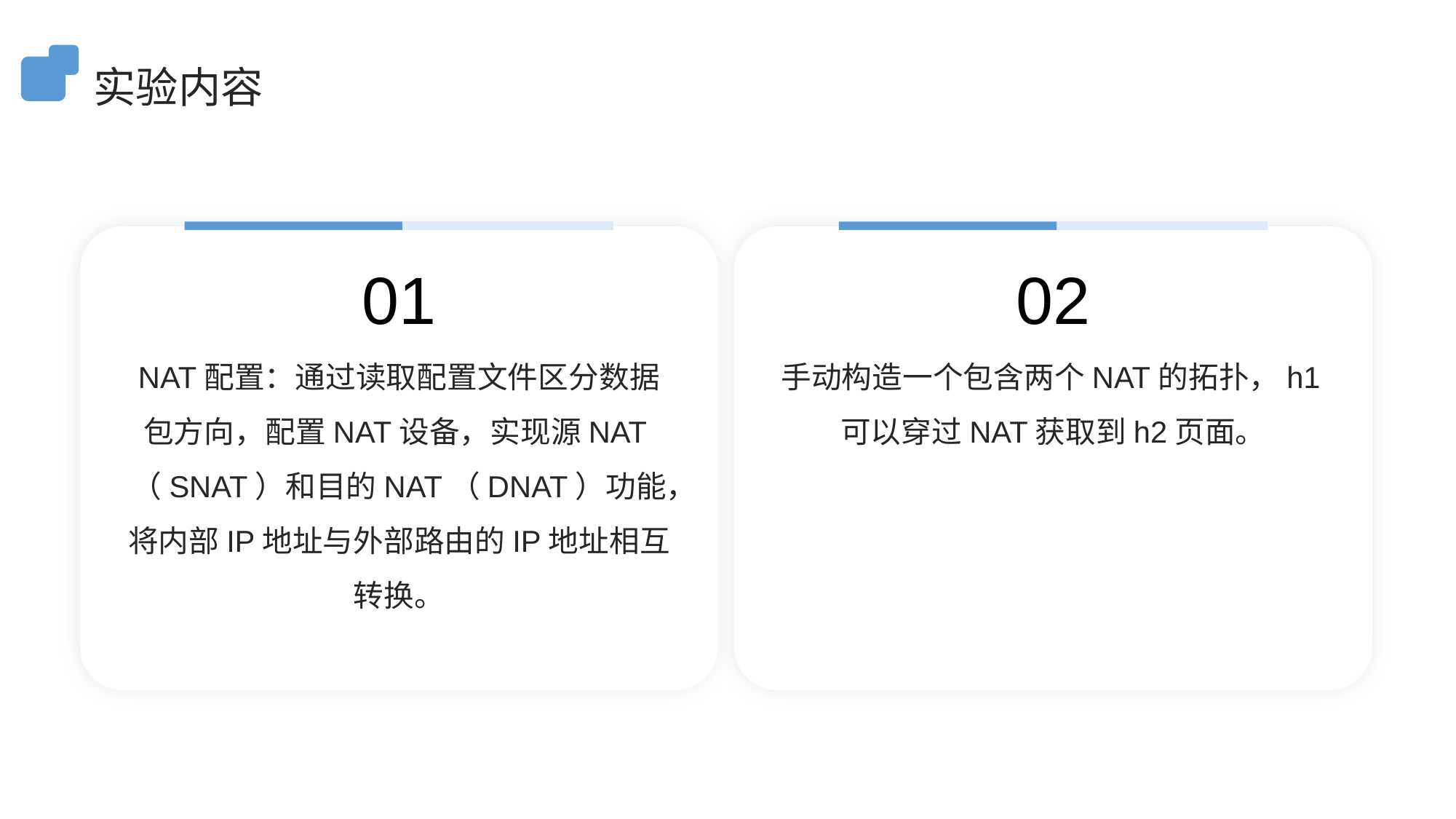

实验内容

01
02
NAT配置：通过读取配置文件区分数据包方向，配置NAT设备，实现源NAT（SNAT）和目的NAT（DNAT）功能，将内部IP地址与外部路由的IP地址相互转换。
手动构造一个包含两个NAT的拓扑，h1可以穿过NAT获取到h2页面。